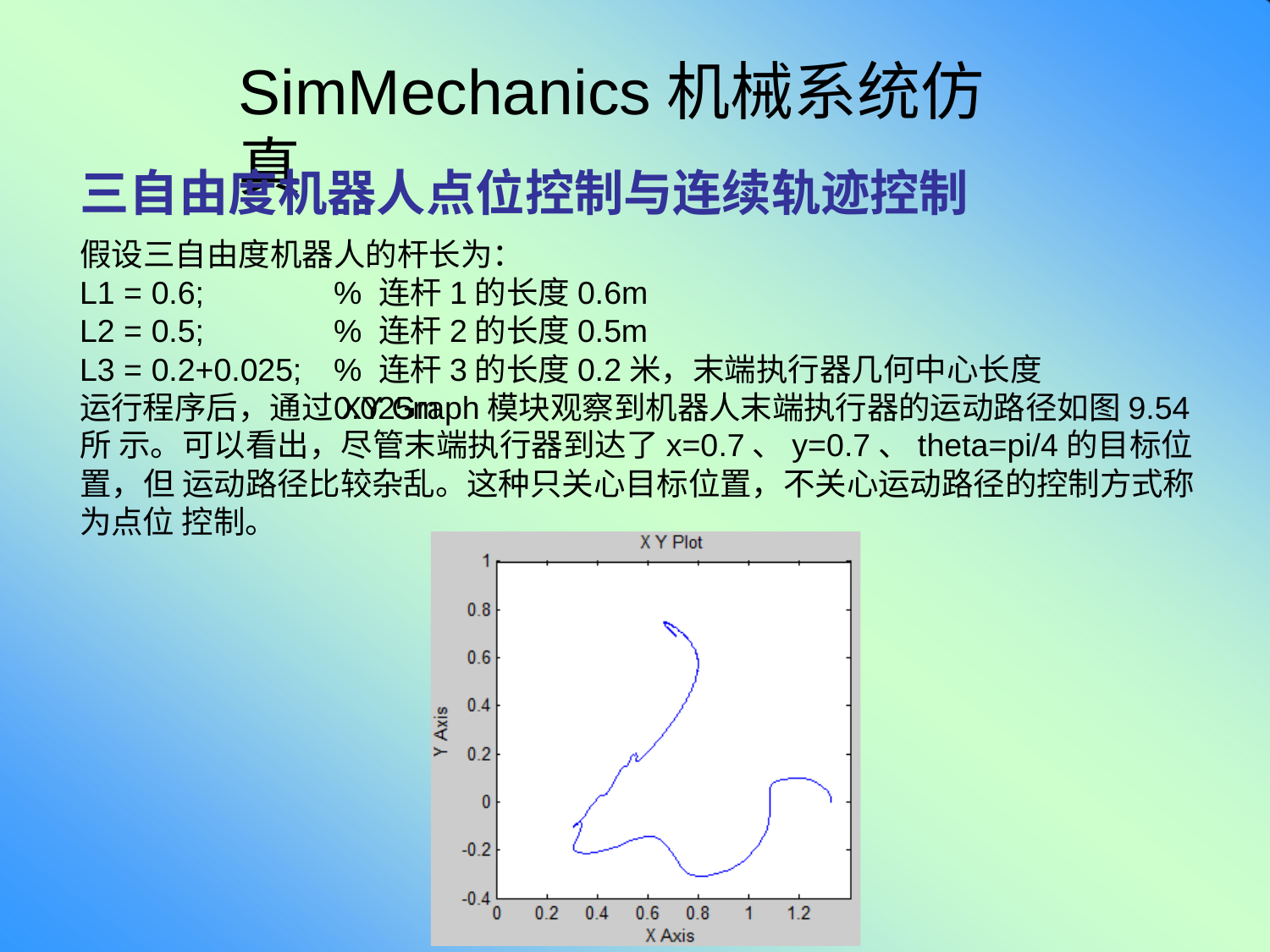

# SimMechanics机械系统仿真
三自由度机器人点位控制与连续轨迹控制
假设三自由度机器人的杆长为：
L1 = 0.6;
L2 = 0.5;
L3 = 0.2+0.025;
% 连杆1的长度0.6m
% 连杆2的长度0.5m
% 连杆3的长度0.2米，末端执行器几何中心长度0.025m
运行程序后，通过XY Graph模块观察到机器人末端执行器的运动路径如图9.54所 示。可以看出，尽管末端执行器到达了x=0.7、y=0.7、theta=pi/4的目标位置，但 运动路径比较杂乱。这种只关心目标位置，不关心运动路径的控制方式称为点位 控制。